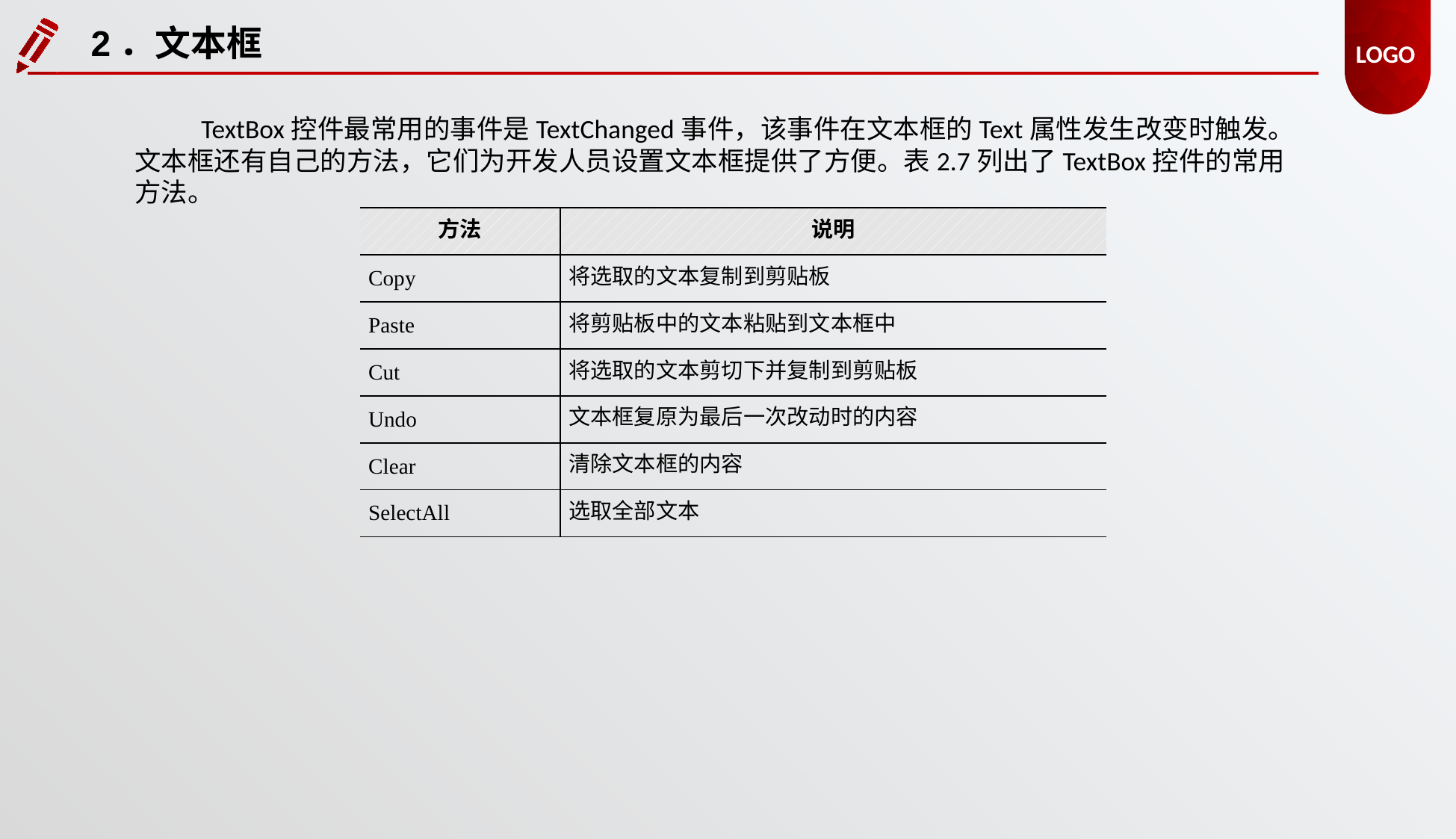

2．文本框
TextBox控件最常用的事件是TextChanged事件，该事件在文本框的Text属性发生改变时触发。文本框还有自己的方法，它们为开发人员设置文本框提供了方便。表2.7列出了TextBox控件的常用方法。
| 方法 | 说明 |
| --- | --- |
| Copy | 将选取的文本复制到剪贴板 |
| Paste | 将剪贴板中的文本粘贴到文本框中 |
| Cut | 将选取的文本剪切下并复制到剪贴板 |
| Undo | 文本框复原为最后一次改动时的内容 |
| Clear | 清除文本框的内容 |
| SelectAll | 选取全部文本 |